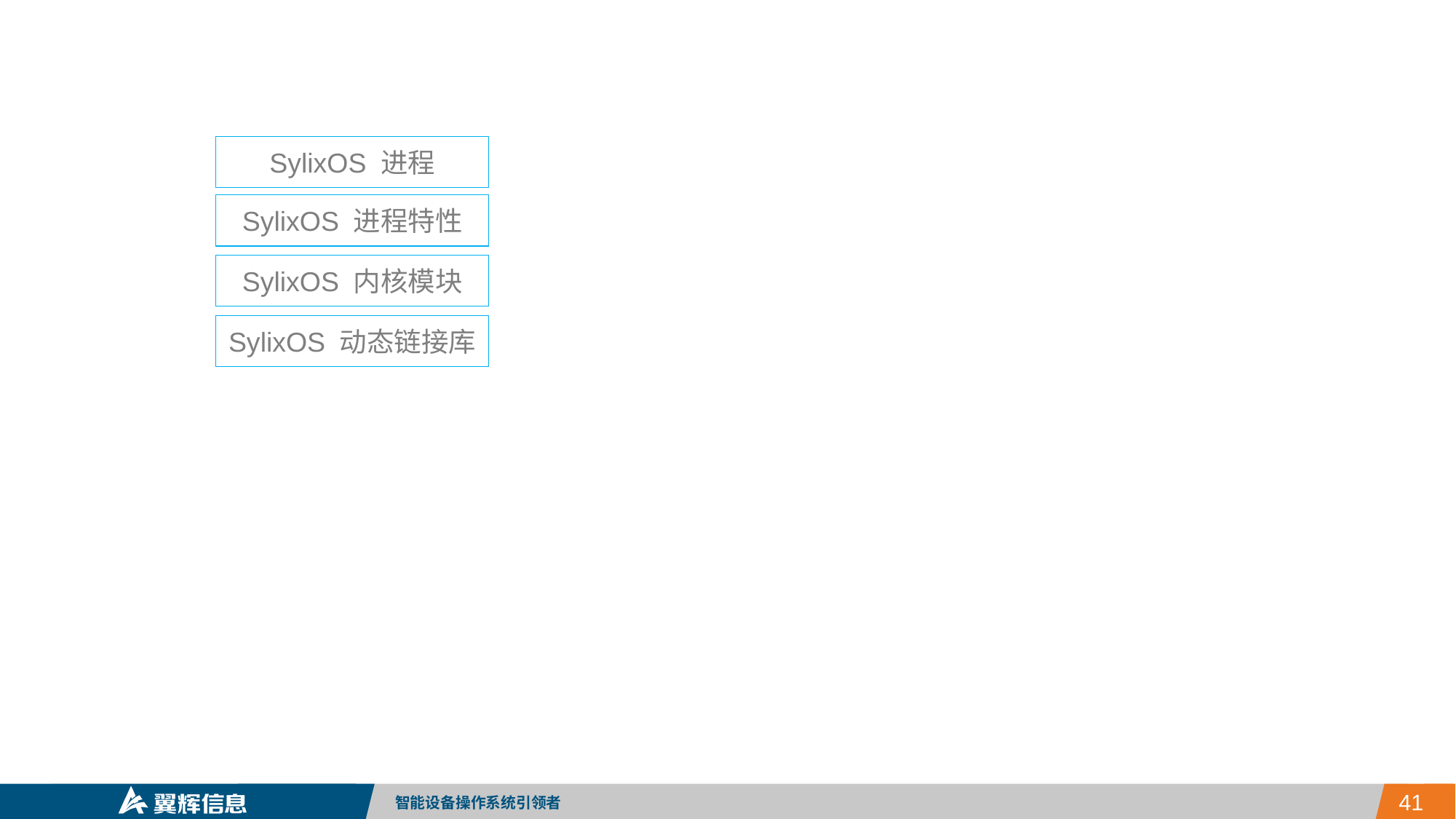

SylixOS 进程
SylixOS 进程特性
SylixOS 在版本 1.0.0 时引入了进程概念，成为全世界少数几个支持进程的实时操作系统之一。进程实际上是一个资源的容器，使得整个系统资源管理更加标准。SylixOS 进程在使用上和 Linux 上的标准进程也没有任何区别。
SylixOS 内核模块
SylixOS 动态链接库
不同于Linux的进程，为实现实时性，SylixOS 内所有进程共享一个地址空间，在动态链接的时候进行代码和数据的重定位，因此进程调度时就无需切换庞大的页表，这样进程的切换时间就符合实时系统对时间确定性的要求。
实时调度
有效的避免了不必要的资源分配工作，极大的提高了应用程序启动速度和运行效率。
代码段共享&写时拷贝
SylixOS允许使用标准C++语言进行项目开发，并且支持异常与运行时类型识别等C++高级特性；此外，还支持C++标准模板库(STL)，完全满足大型项目的需求。
支持 C++11
SylixOS为应用程序提供VxWorks兼容包, 让项目可以轻松迁移到SylixOS。
VxWorks 兼容层
SylixOS 的内核模块与 Linux 内核模块概念和功能基本相同， 内核模块实际上就是内核的一部分， 一般利用内核模块开发设备驱动程序。
SylixOS 支持应用程序动态链接库功能， 能自动解决动态库依赖关系。